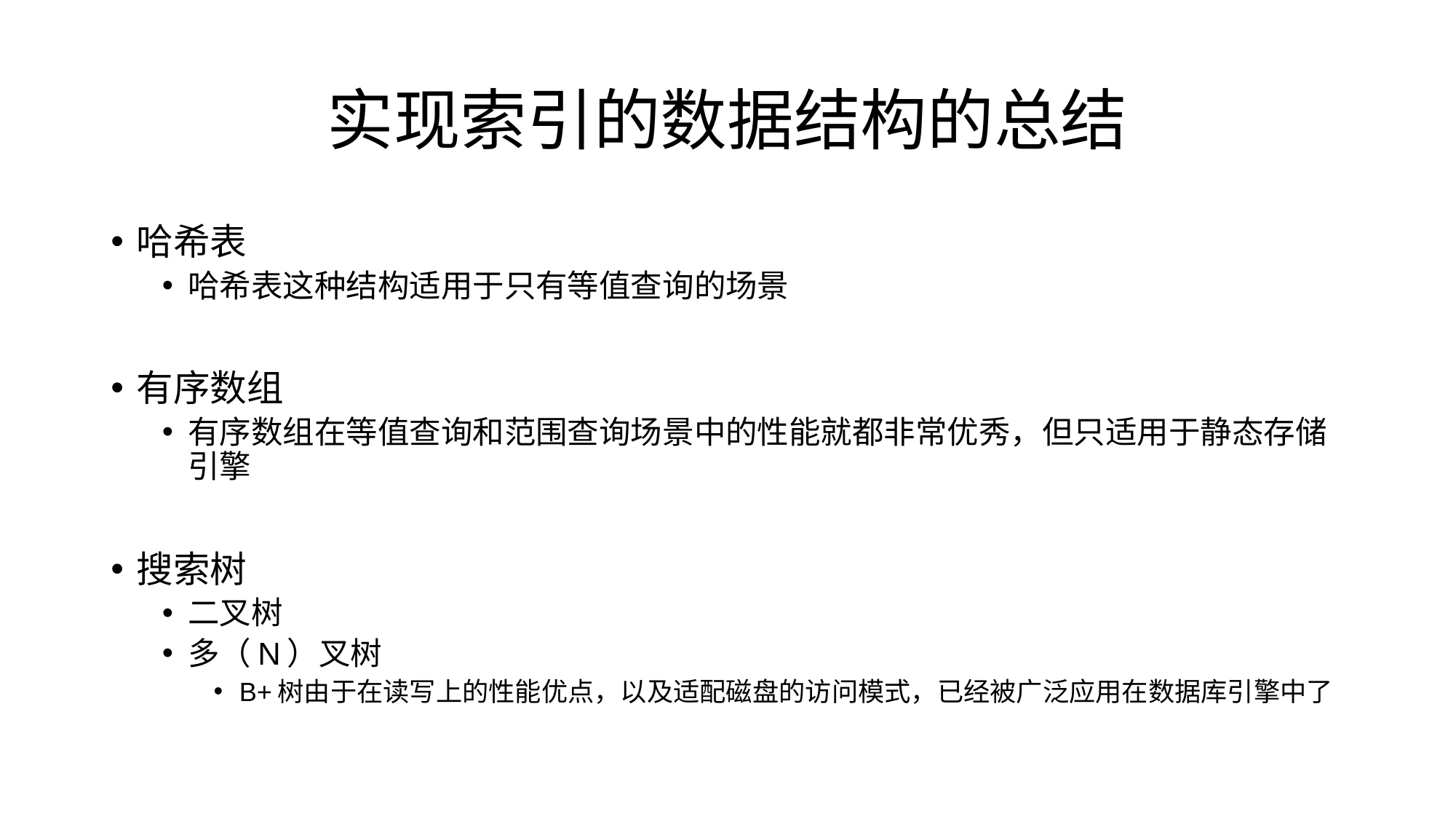

# 实现索引的数据结构的总结
哈希表
哈希表这种结构适用于只有等值查询的场景

有序数组
有序数组在等值查询和范围查询场景中的性能就都非常优秀，但只适用于静态存储引擎

搜索树
二叉树
多（N）叉树
B+树由于在读写上的性能优点，以及适配磁盘的访问模式，已经被广泛应用在数据库引擎中了